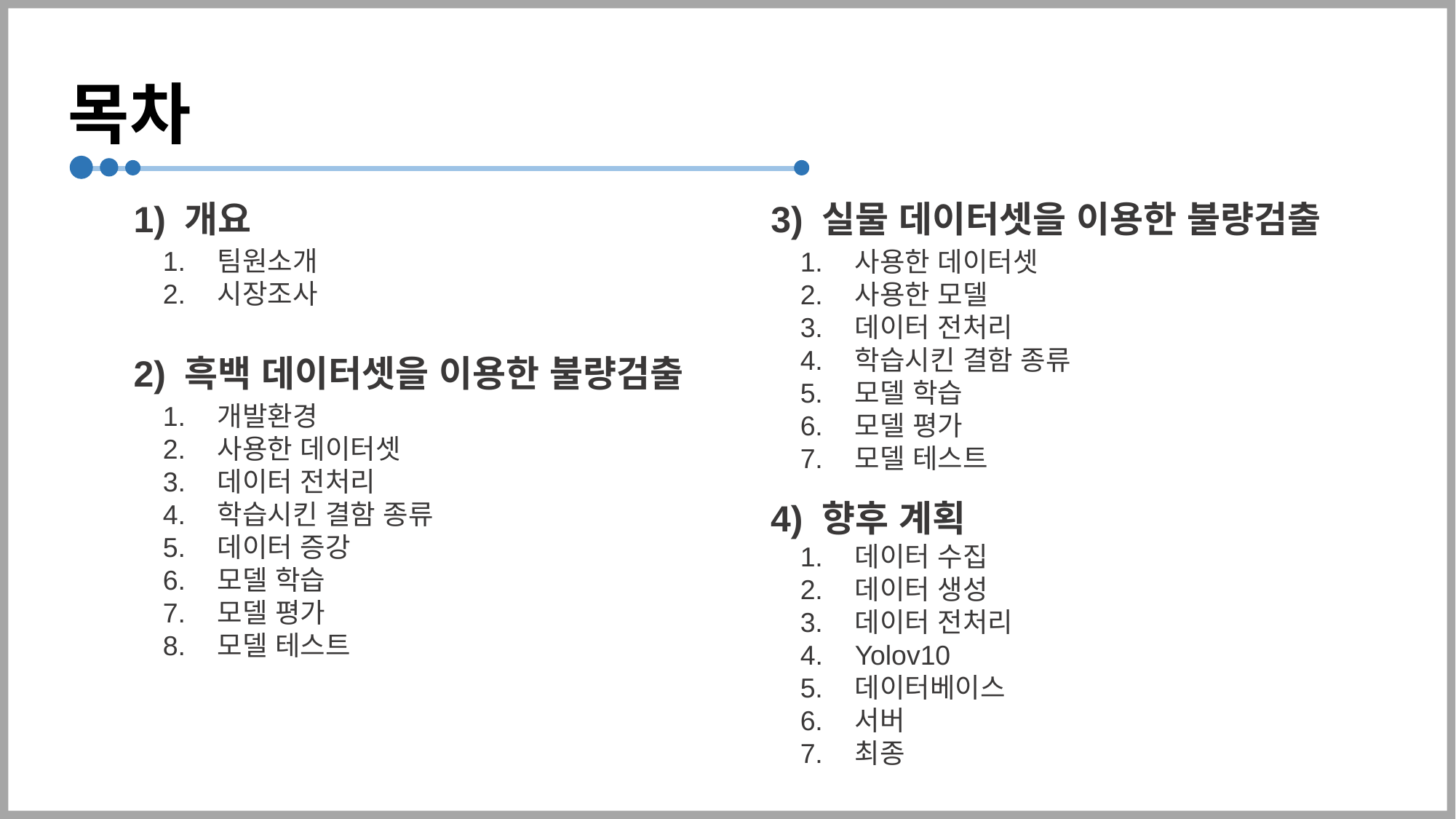

# 목차
1) 개요
3) 실물 데이터셋을 이용한 불량검출
팀원소개
시장조사
사용한 데이터셋
사용한 모델
데이터 전처리
학습시킨 결함 종류
모델 학습
모델 평가
모델 테스트
2) 흑백 데이터셋을 이용한 불량검출
개발환경
사용한 데이터셋
데이터 전처리
학습시킨 결함 종류
데이터 증강
모델 학습
모델 평가
모델 테스트
4) 향후 계획
데이터 수집
데이터 생성
데이터 전처리
Yolov10
데이터베이스
서버
최종